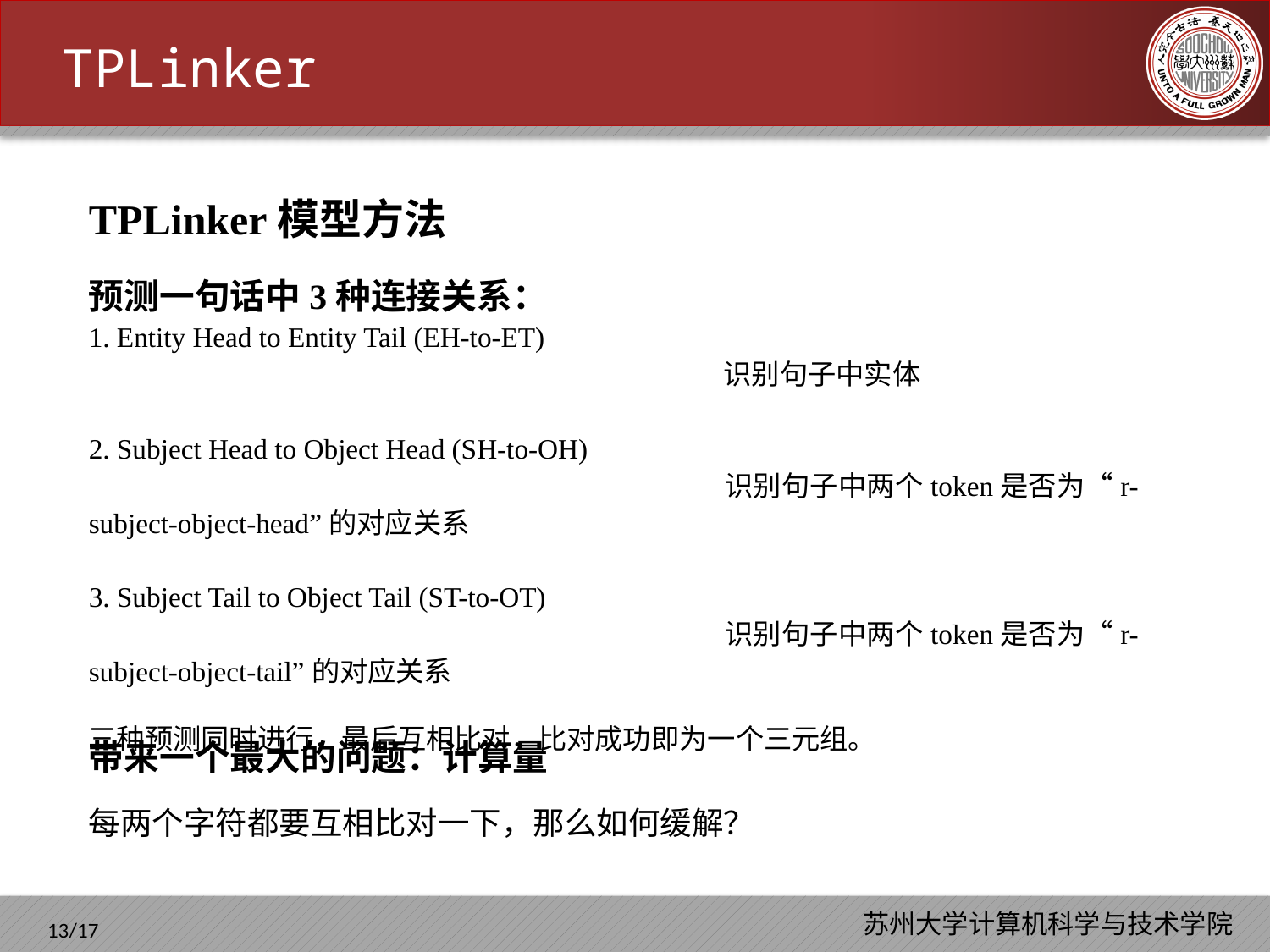

TPLinker
TPLinker模型方法
预测一句话中3种连接关系：
1. Entity Head to Entity Tail (EH-to-ET)
					识别句子中实体

2. Subject Head to Object Head (SH-to-OH)
					识别句子中两个token是否为“r-subject-object-head”的对应关系

3. Subject Tail to Object Tail (ST-to-OT)
					识别句子中两个token是否为“r-subject-object-tail”的对应关系

三种预测同时进行，最后互相比对，比对成功即为一个三元组。
​​
带来一个最大的问题：计算量
每两个字符都要互相比对一下，那么如何缓解？